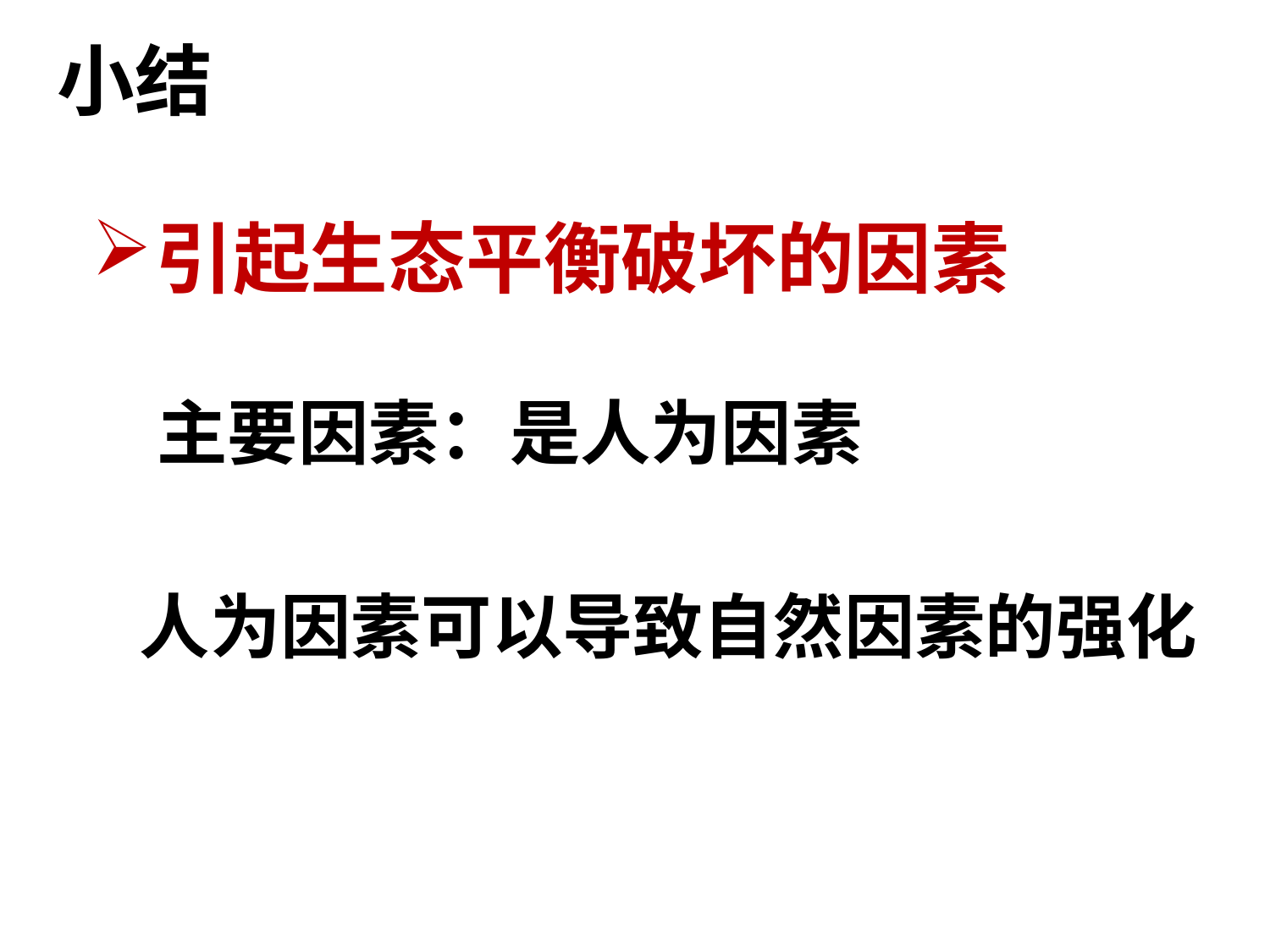

小结
引起生态平衡破坏的因素
主要因素：是人为因素
人为因素可以导致自然因素的强化